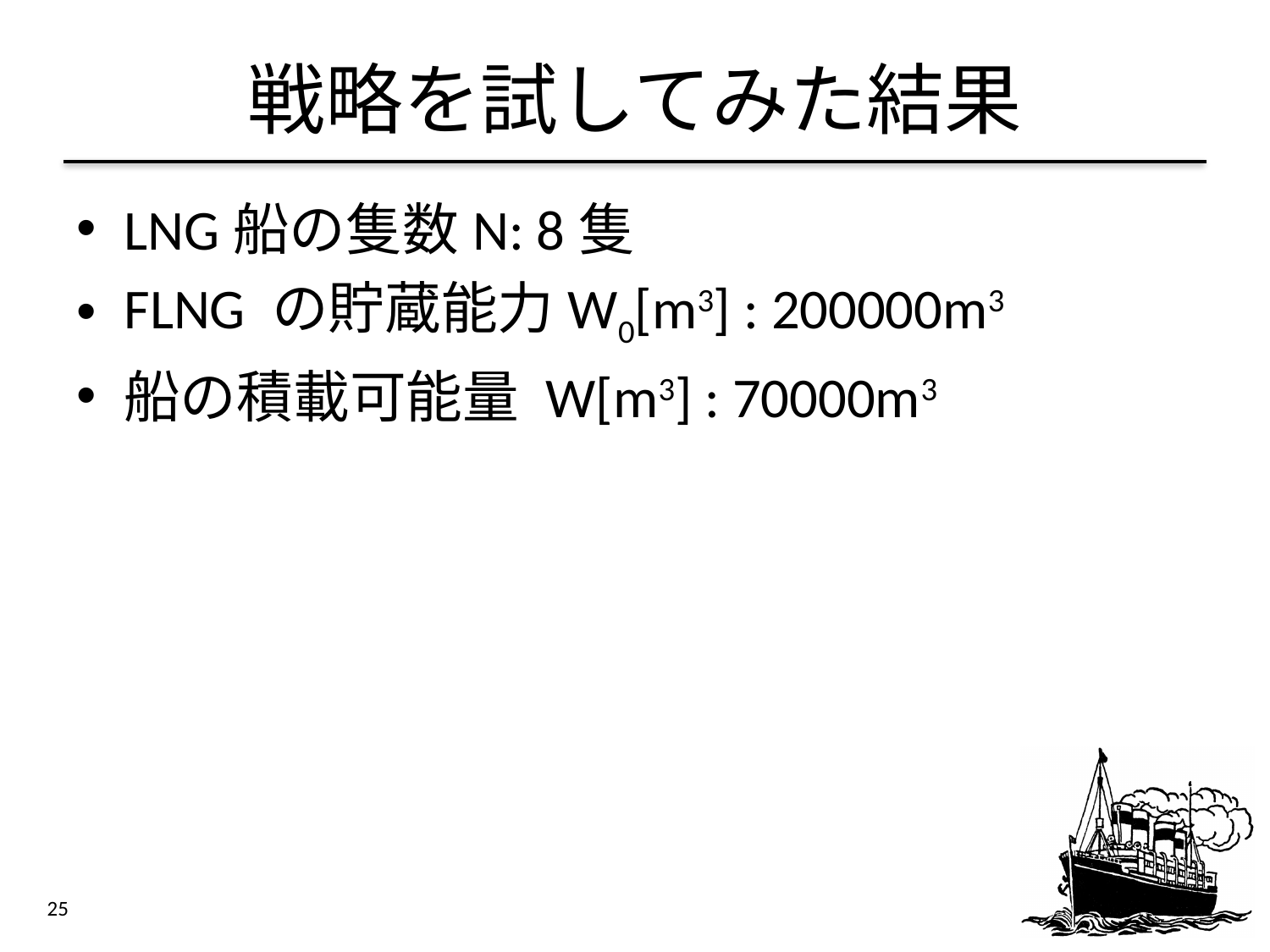

# 戦略を試してみた結果
LNG船の隻数N: 8隻
FLNG の貯蔵能力W0[m3] : 200000m3
船の積載可能量 W[m3] : 70000m3

25